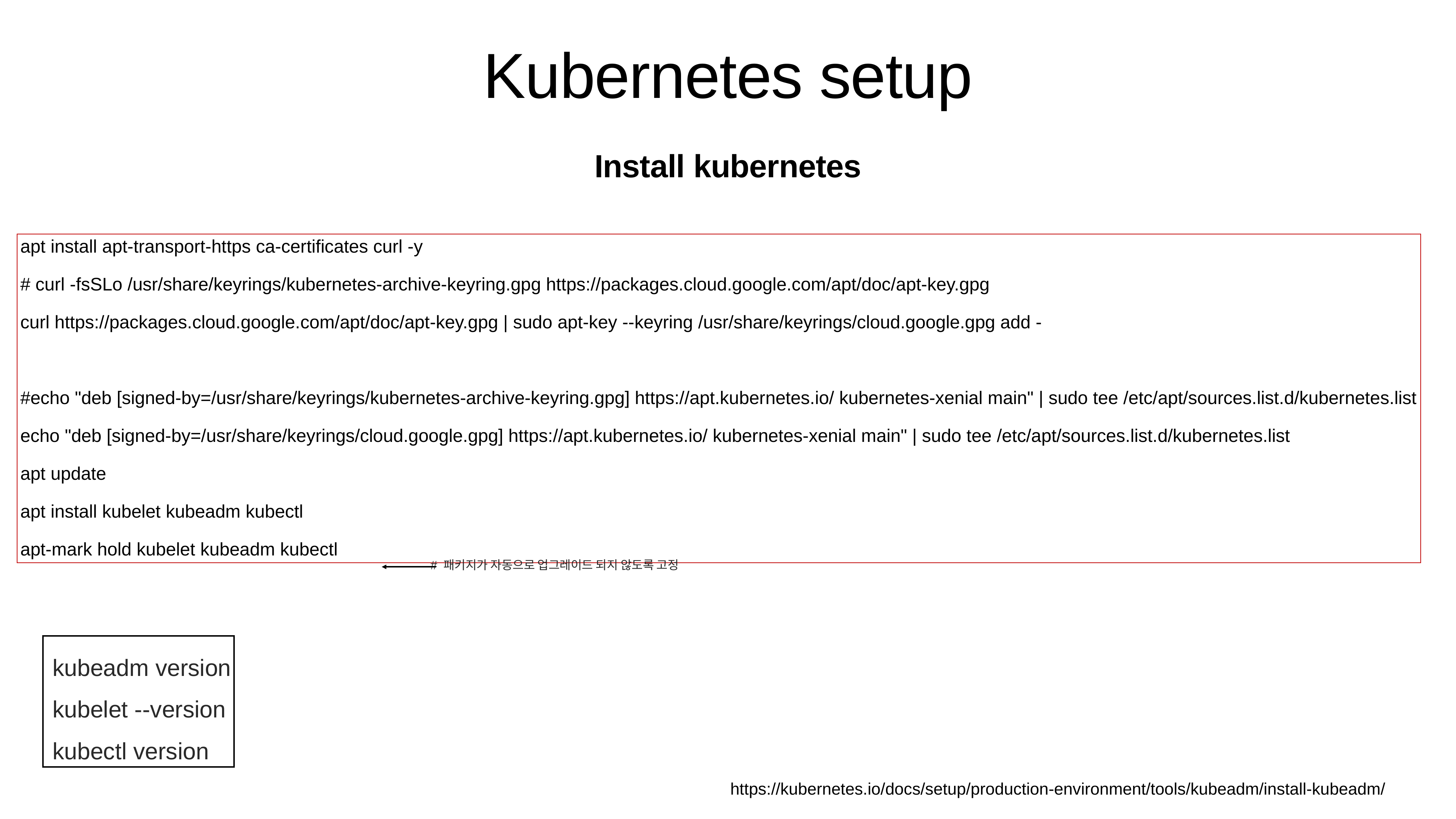

# Kubernetes setup
Install kubernetes
apt install apt-transport-https ca-certificates curl -y
# curl -fsSLo /usr/share/keyrings/kubernetes-archive-keyring.gpg https://packages.cloud.google.com/apt/doc/apt-key.gpg
curl https://packages.cloud.google.com/apt/doc/apt-key.gpg | sudo apt-key --keyring /usr/share/keyrings/cloud.google.gpg add -

#echo "deb [signed-by=/usr/share/keyrings/kubernetes-archive-keyring.gpg] https://apt.kubernetes.io/ kubernetes-xenial main" | sudo tee /etc/apt/sources.list.d/kubernetes.list
echo "deb [signed-by=/usr/share/keyrings/cloud.google.gpg] https://apt.kubernetes.io/ kubernetes-xenial main" | sudo tee /etc/apt/sources.list.d/kubernetes.list
apt update
apt install kubelet kubeadm kubectl
apt-mark hold kubelet kubeadm kubectl
# 패키지가 자동으로 업그레이드 되지 않도록 고정

 kubeadm version
 kubelet --version
 kubectl version
https://kubernetes.io/docs/setup/production-environment/tools/kubeadm/install-kubeadm/